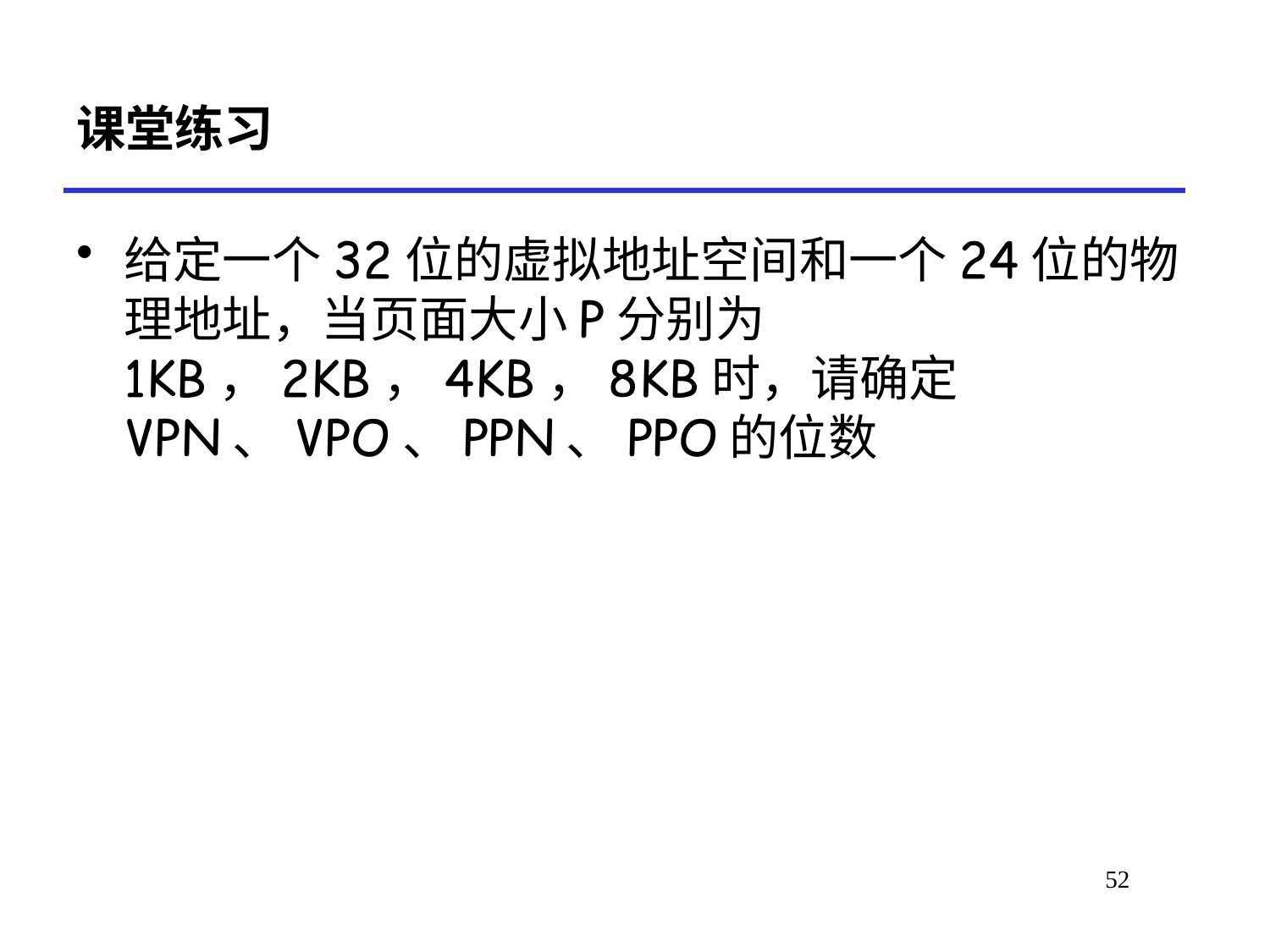

# 课堂练习
给定一个32位的虚拟地址空间和一个24位的物理地址，当页面大小P分别为1KB，2KB，4KB，8KB时，请确定VPN、VPO、PPN、PPO的位数
52